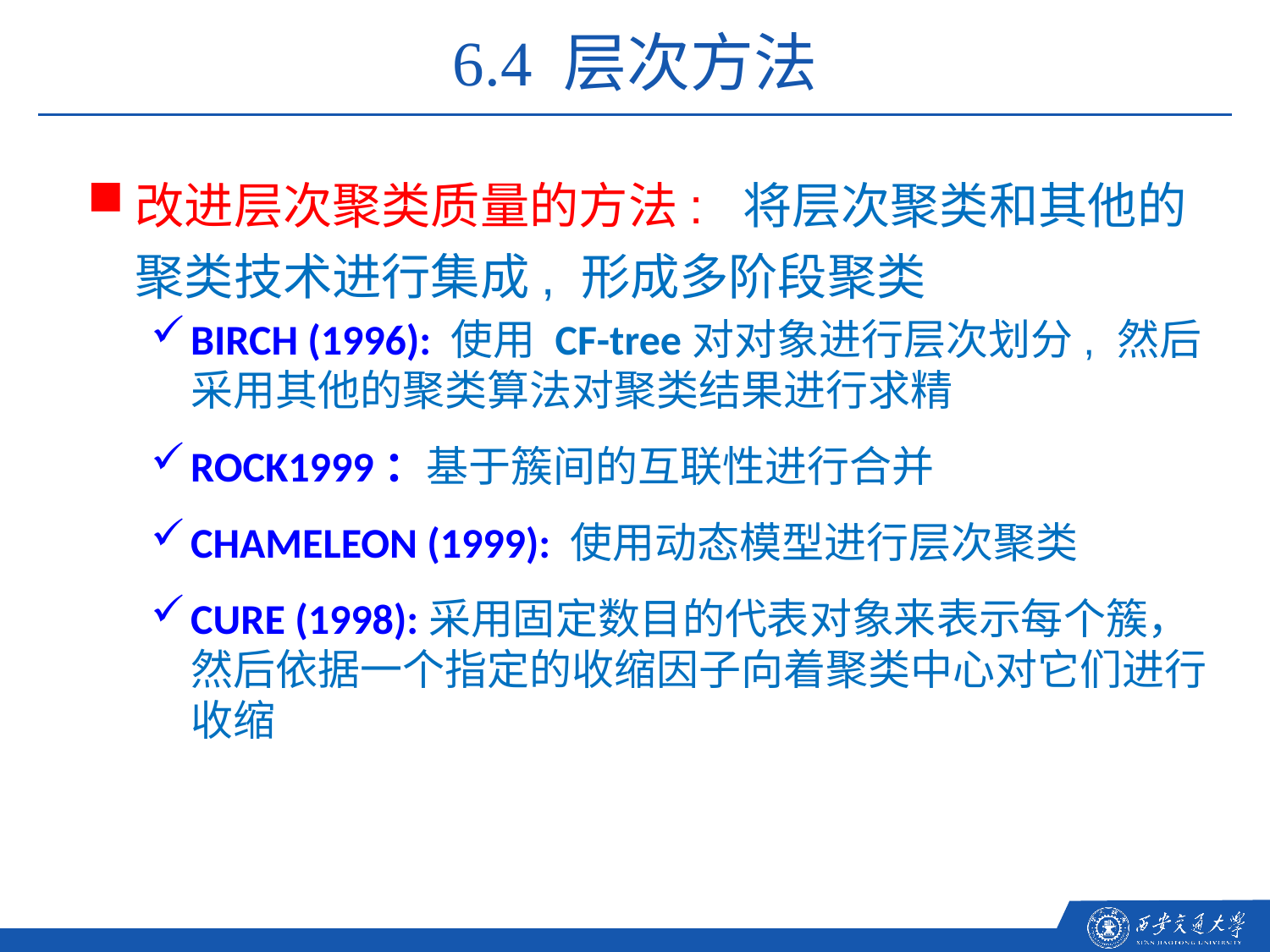

6.4 层次方法
改进层次聚类质量的方法:  将层次聚类和其他的聚类技术进行集成, 形成多阶段聚类
BIRCH (1996): 使用 CF-tree对对象进行层次划分, 然后采用其他的聚类算法对聚类结果进行求精
ROCK1999：基于簇间的互联性进行合并
CHAMELEON (1999): 使用动态模型进行层次聚类
CURE (1998):采用固定数目的代表对象来表示每个簇，然后依据一个指定的收缩因子向着聚类中心对它们进行收缩